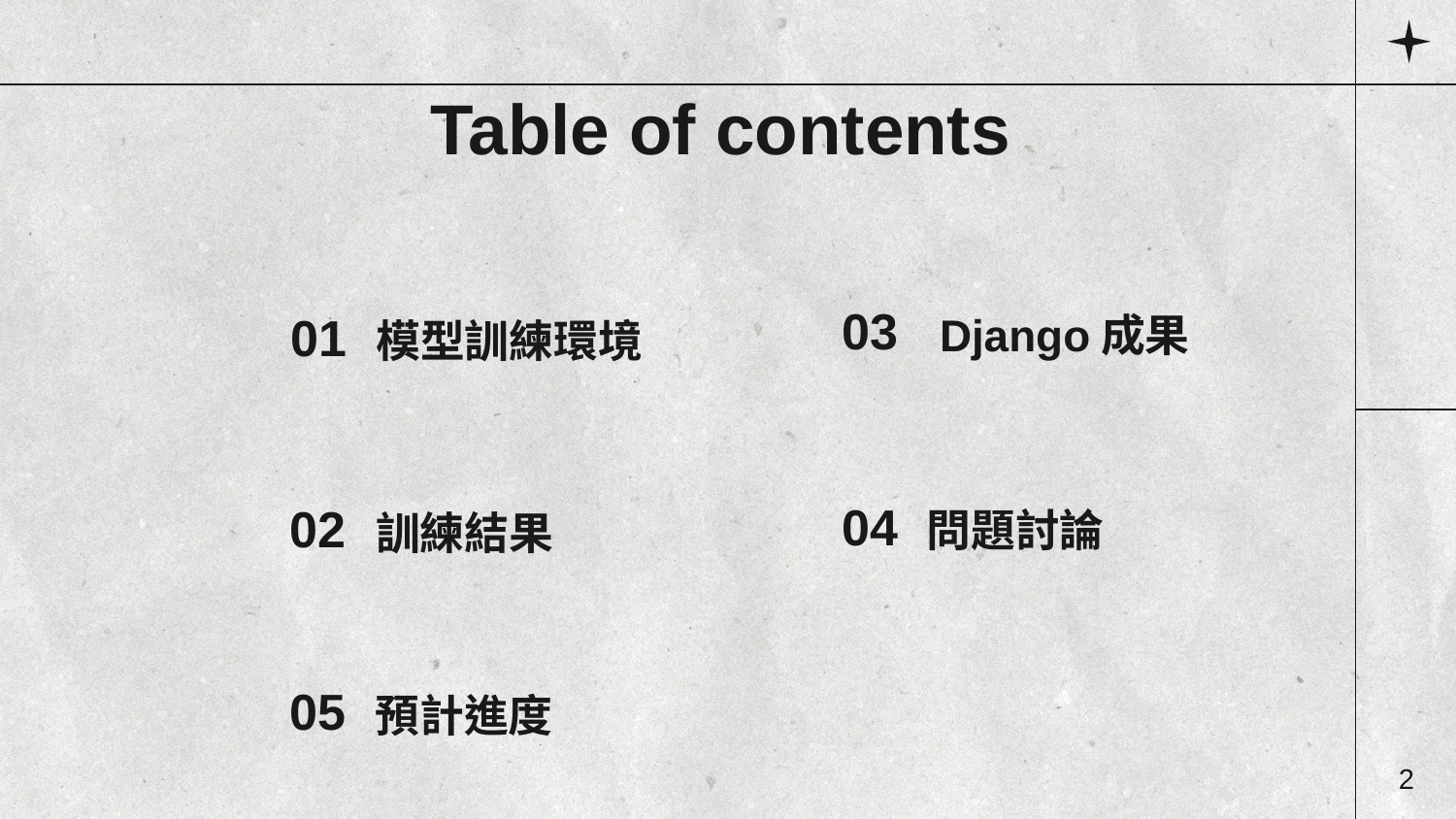

Table of contents
03
Django成果
01
# 模型訓練環境
04
問題討論
02
訓練結果
05
預計進度
2